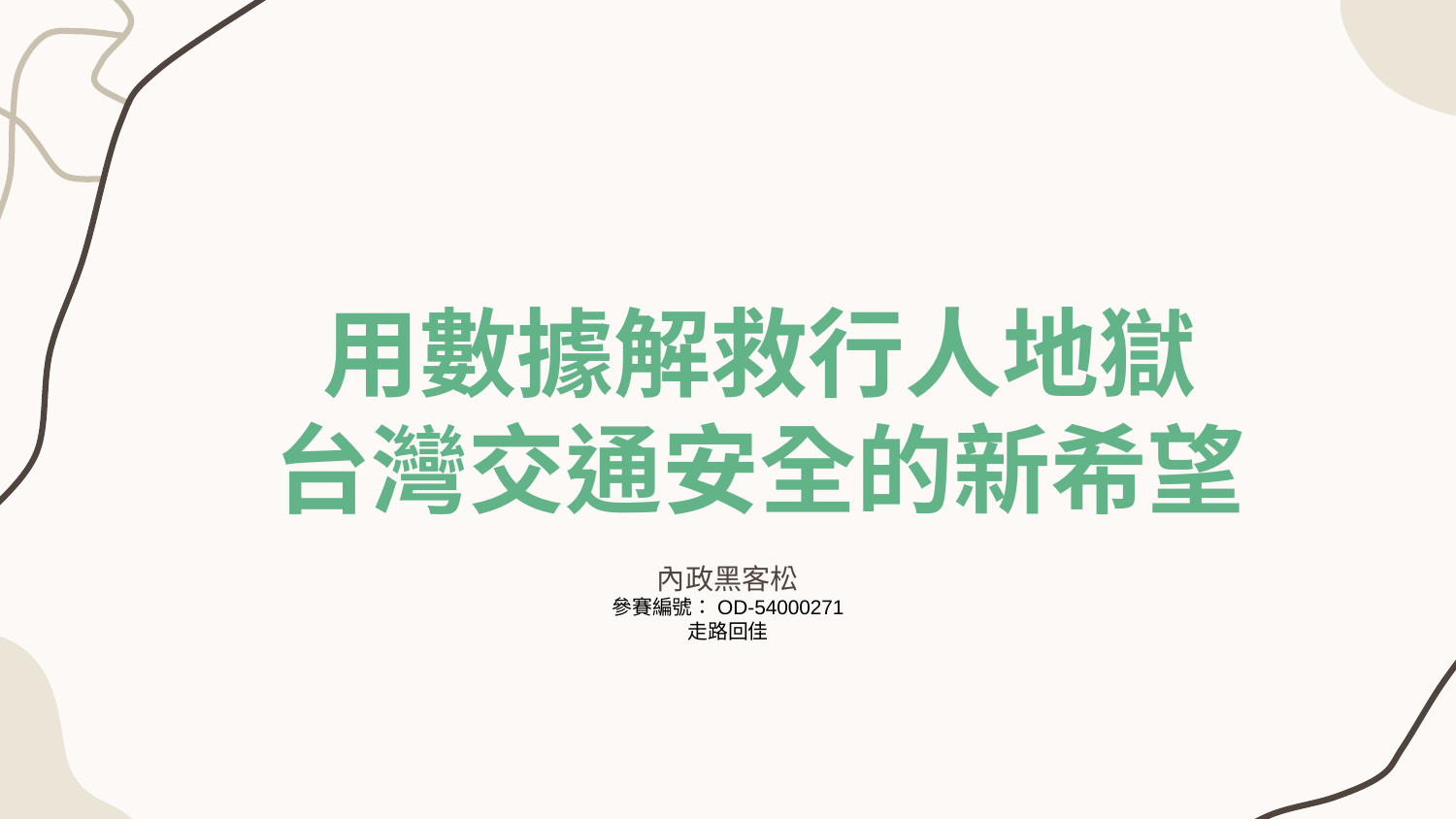

# 用數據解救行人地獄
台灣交通安全的新希望
內政黑客松
參賽編號：OD-54000271
走路回佳